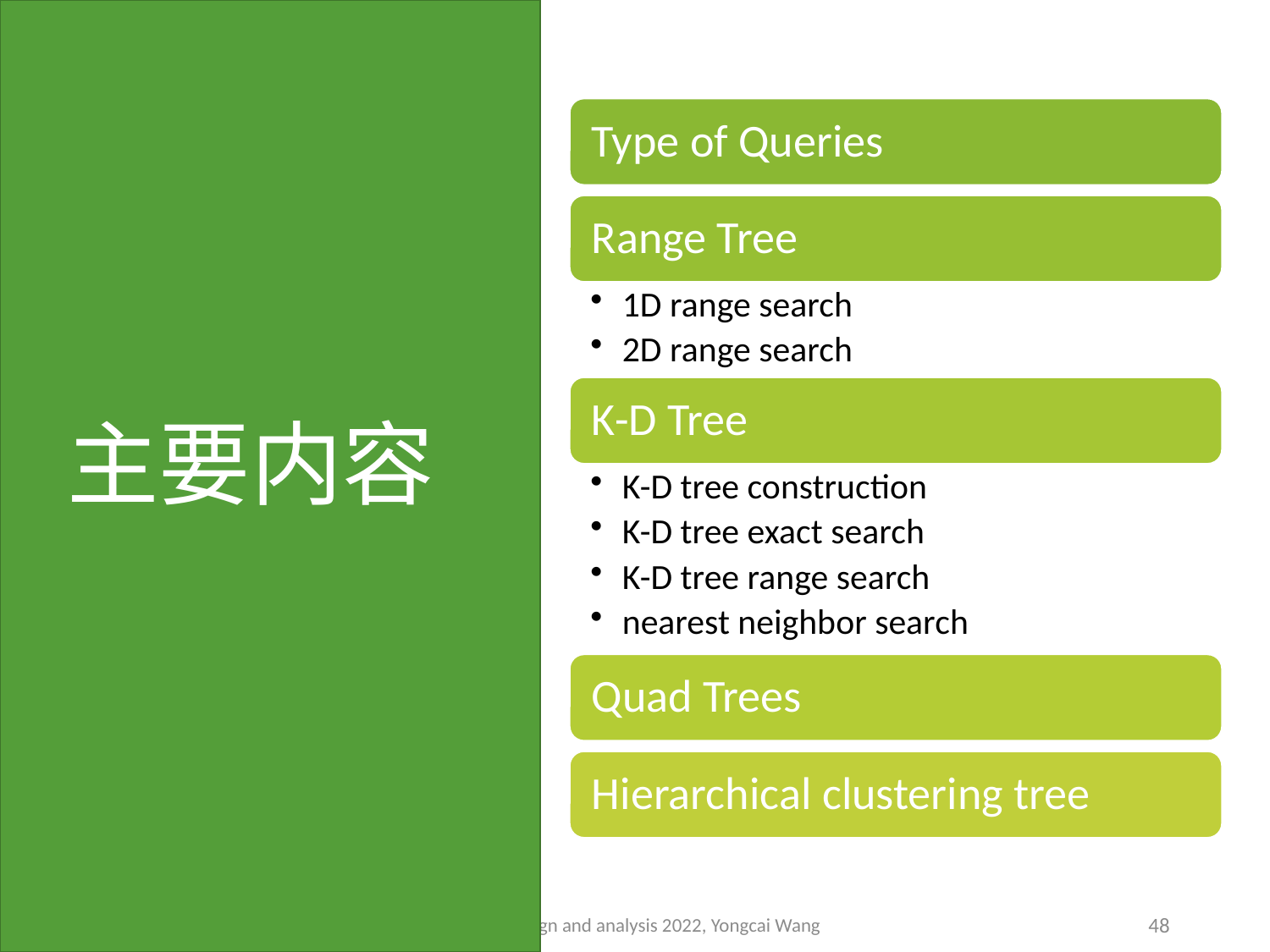

# 主要内容
Type of Queries
Range Tree
1D range search
2D range search
K-D Tree
K-D tree construction
K-D tree exact search
K-D tree range search
nearest neighbor search
Quad Trees
Hierarchical clustering tree
Algorithm design and analysis 2022, Yongcai Wang
48